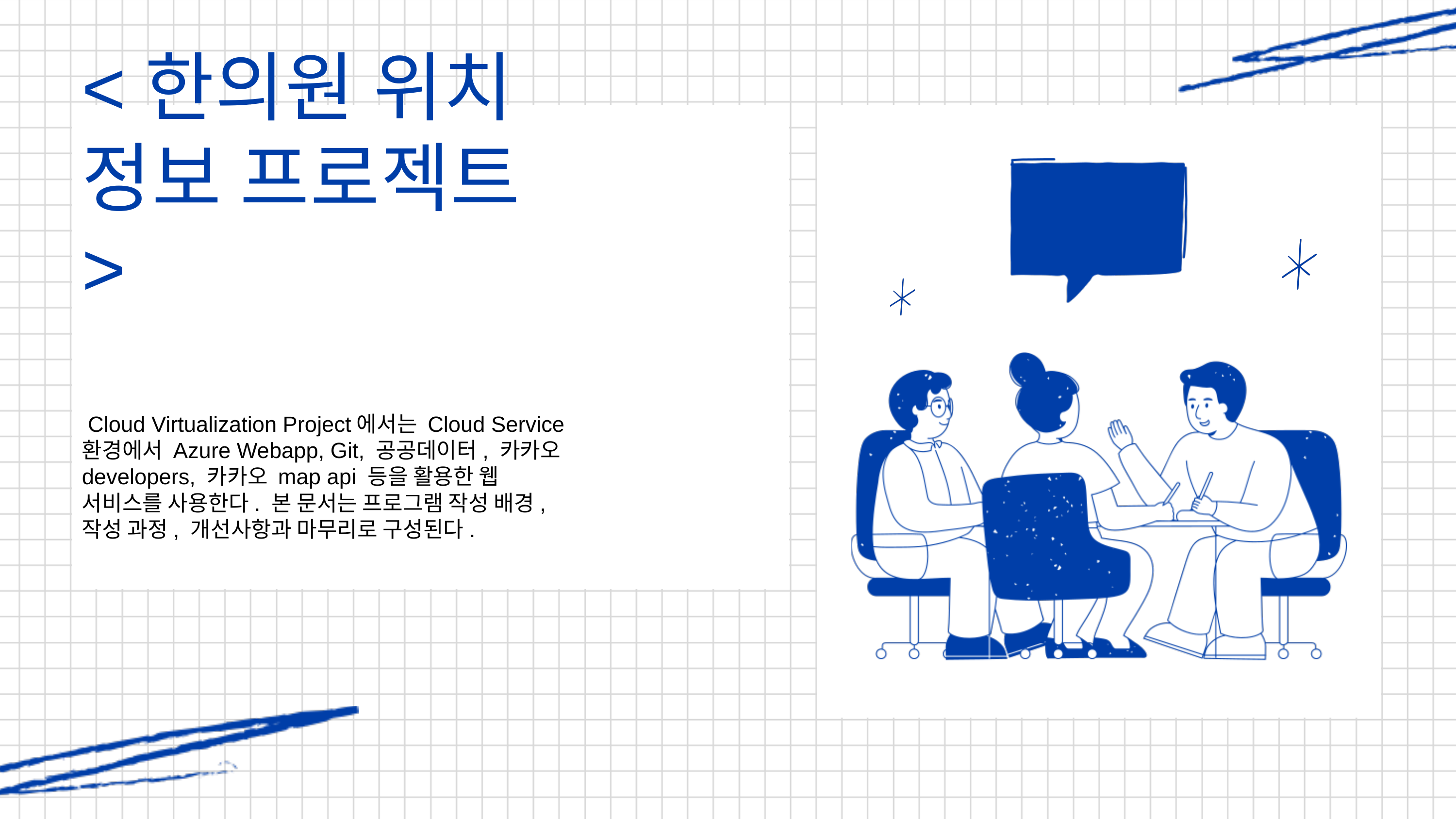

<한의원 위치 정보 프로젝트>

 Cloud Virtualization Project에서는 Cloud Service 환경에서 Azure Webapp, Git, 공공데이터, 카카오 developers, 카카오 map api 등을 활용한 웹 서비스를 사용한다. 본 문서는 프로그램 작성 배경, 작성 과정, 개선사항과 마무리로 구성된다.